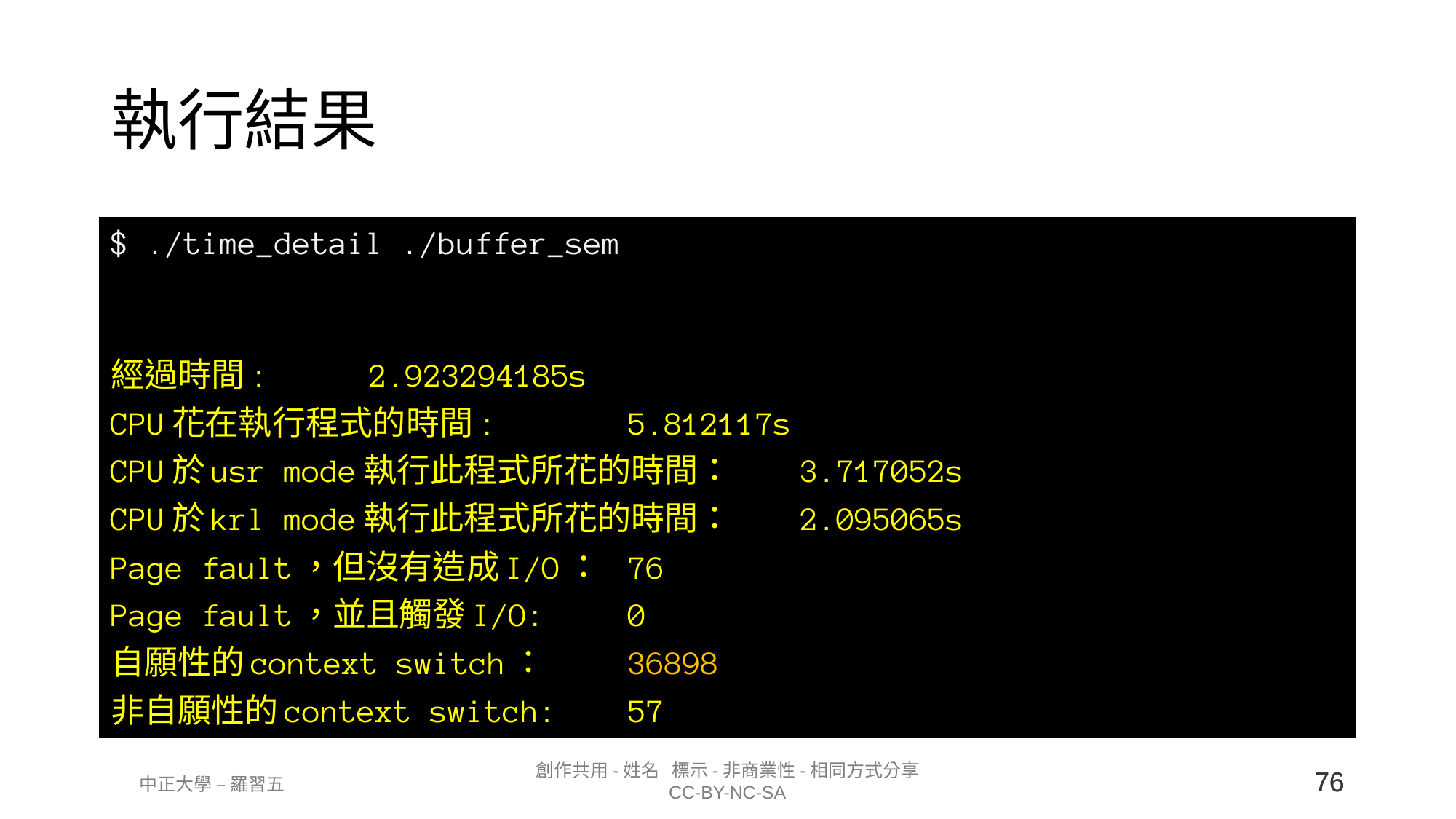

# 執行結果
$ ./time_detail ./buffer_sem

經過時間: 						2.923294185s
CPU花在執行程式的時間: 			5.812117s
CPU於usr mode執行此程式所花的時間： 	3.717052s
CPU於krl mode執行此程式所花的時間： 	2.095065s
Page fault，但沒有造成I/O： 		76
Page fault，並且觸發I/O: 			0
自願性的context switch： 			36898
非自願性的context switch: 			57